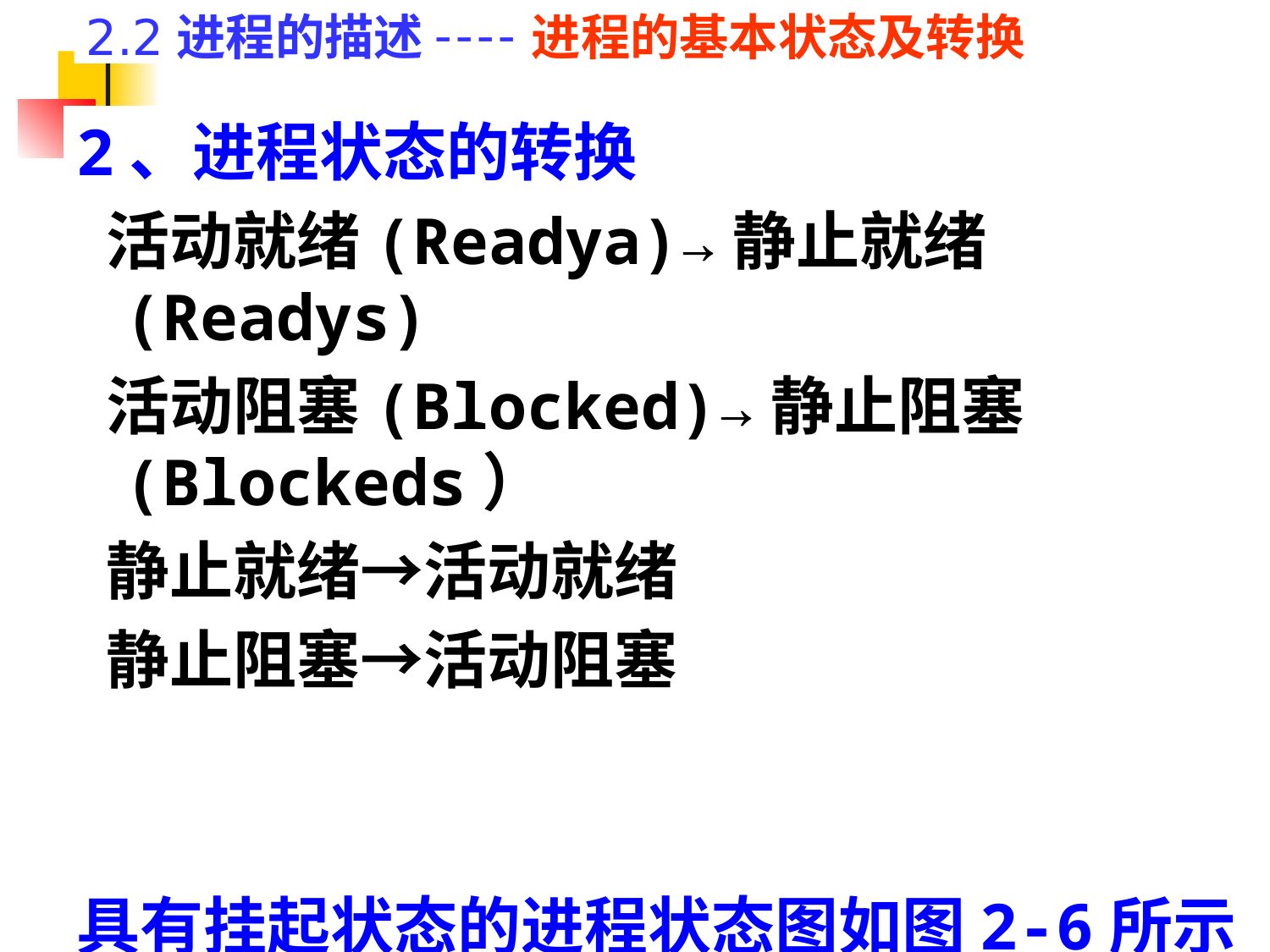

# 2.2进程的描述----进程的基本状态及转换
2、进程状态的转换
 活动就绪(Readya)→静止就绪(Readys)
 活动阻塞(Blocked)→静止阻塞(Blockeds）
 静止就绪→活动就绪
 静止阻塞→活动阻塞

具有挂起状态的进程状态图如图2-6所示